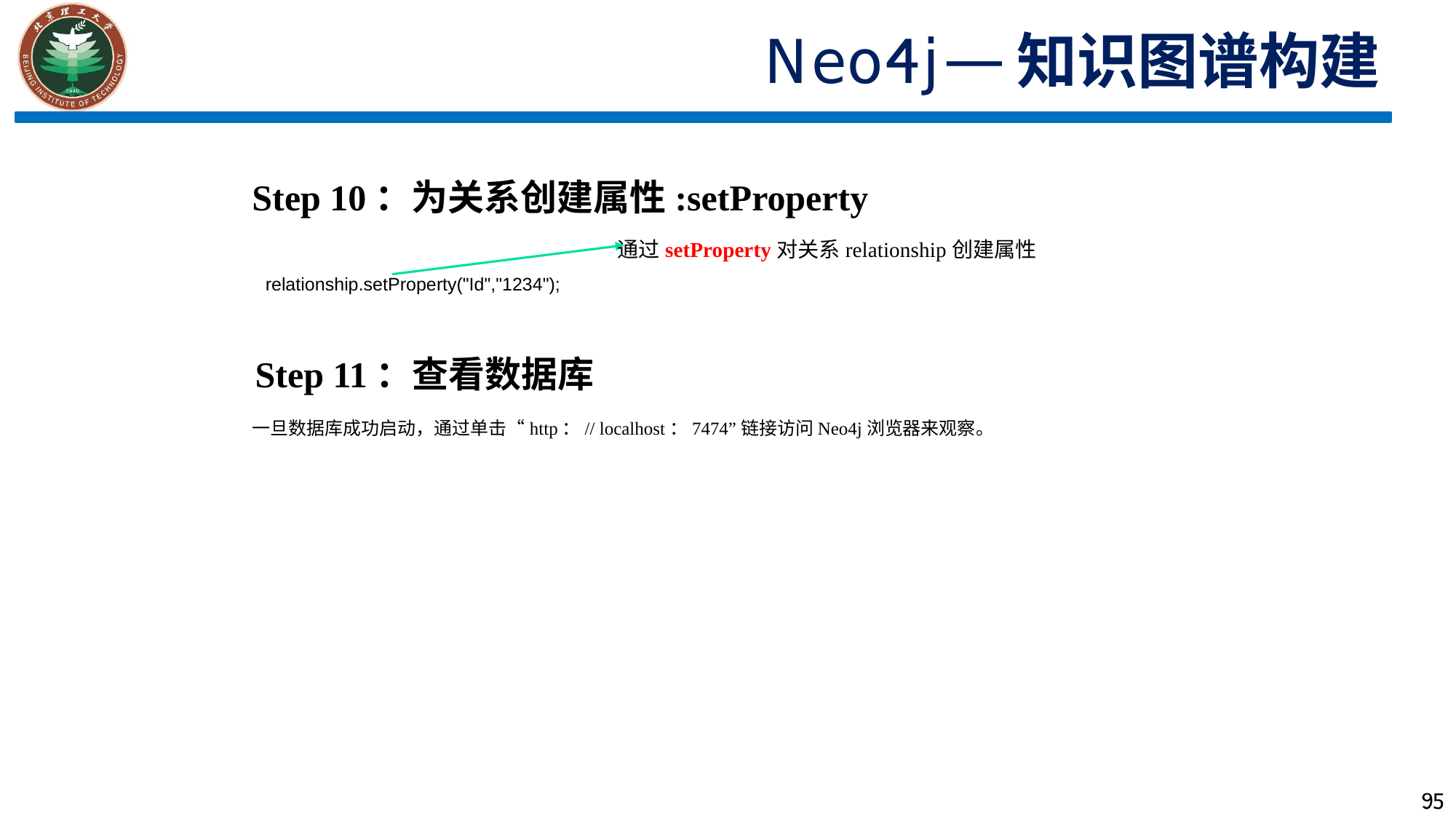

Neo4j—知识图谱构建
Step 10：为关系创建属性:setProperty
通过setProperty对关系relationship创建属性
relationship.setProperty("Id","1234");
Step 11：查看数据库
一旦数据库成功启动，通过单击“http：// localhost：7474”链接访问Neo4j浏览器来观察。
95